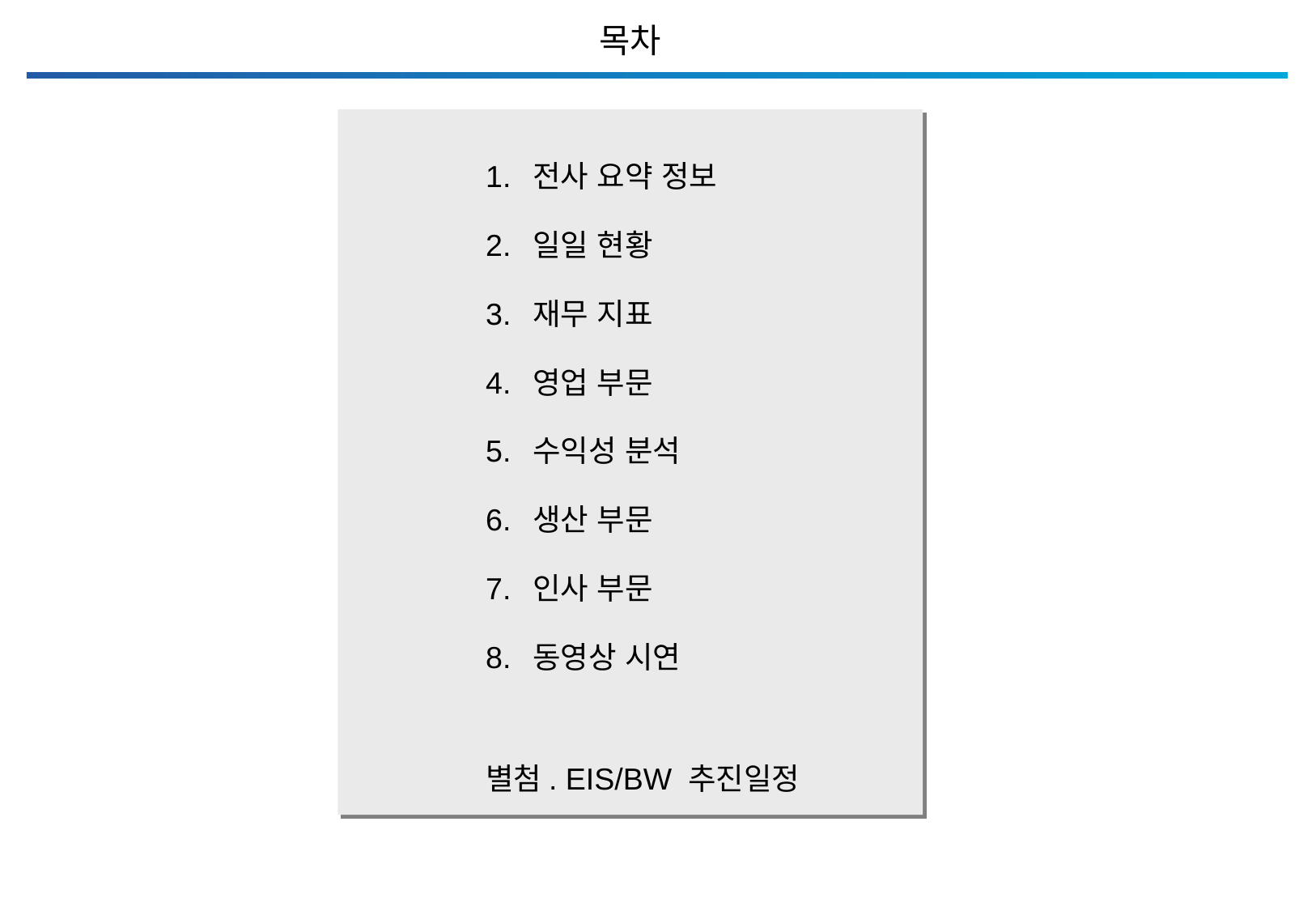

목차
전사 요약 정보
일일 현황
재무 지표
영업 부문
수익성 분석
생산 부문
인사 부문
동영상 시연

별첨. EIS/BW 추진일정